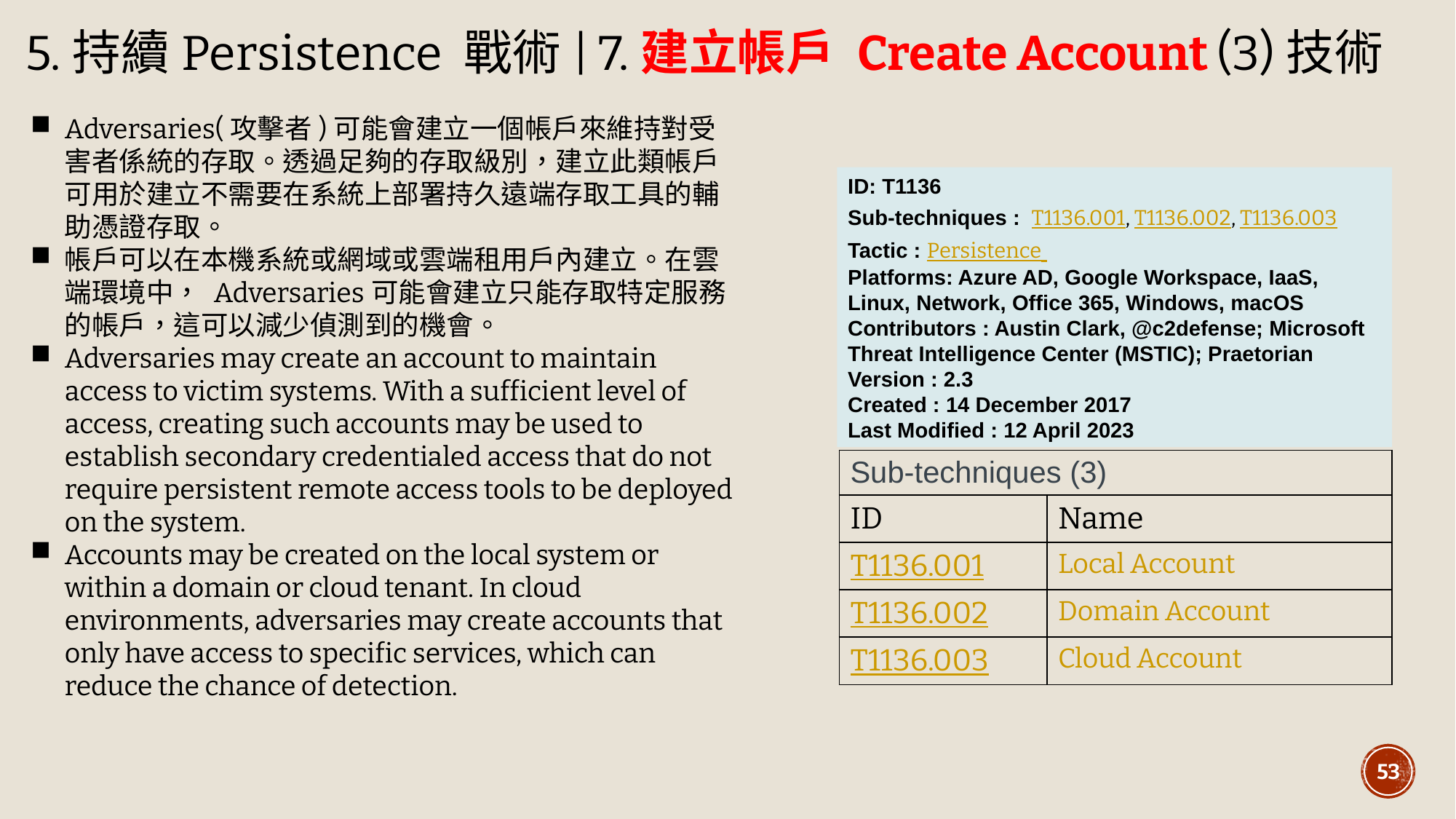

5.持續Persistence 戰術| 7.建立帳戶 Create Account (3)技術
Adversaries(攻擊者)可能會建立一個帳戶來維持對受害者係統的存取。透過足夠的存取級別，建立此類帳戶可用於建立不需要在系統上部署持久遠端存取工具的輔助憑證存取。
帳戶可以在本機系統或網域或雲端租用戶內建立。在雲端環境中， Adversaries可能會建立只能存取特定服務的帳戶，這可以減少偵測到的機會。
Adversaries may create an account to maintain access to victim systems. With a sufficient level of access, creating such accounts may be used to establish secondary credentialed access that do not require persistent remote access tools to be deployed on the system.
Accounts may be created on the local system or within a domain or cloud tenant. In cloud environments, adversaries may create accounts that only have access to specific services, which can reduce the chance of detection.

ID: T1136
Sub-techniques :  T1136.001, T1136.002, T1136.003
Tactic : Persistence
Platforms: Azure AD, Google Workspace, IaaS, Linux, Network, Office 365, Windows, macOS
Contributors : Austin Clark, @c2defense; Microsoft Threat Intelligence Center (MSTIC); Praetorian
Version : 2.3
Created : 14 December 2017
Last Modified : 12 April 2023
| Sub-techniques (3) |  |
| --- | --- |
| ID | Name |
| T1136.001 | Local Account |
| T1136.002 | Domain Account |
| T1136.003 | Cloud Account |
53